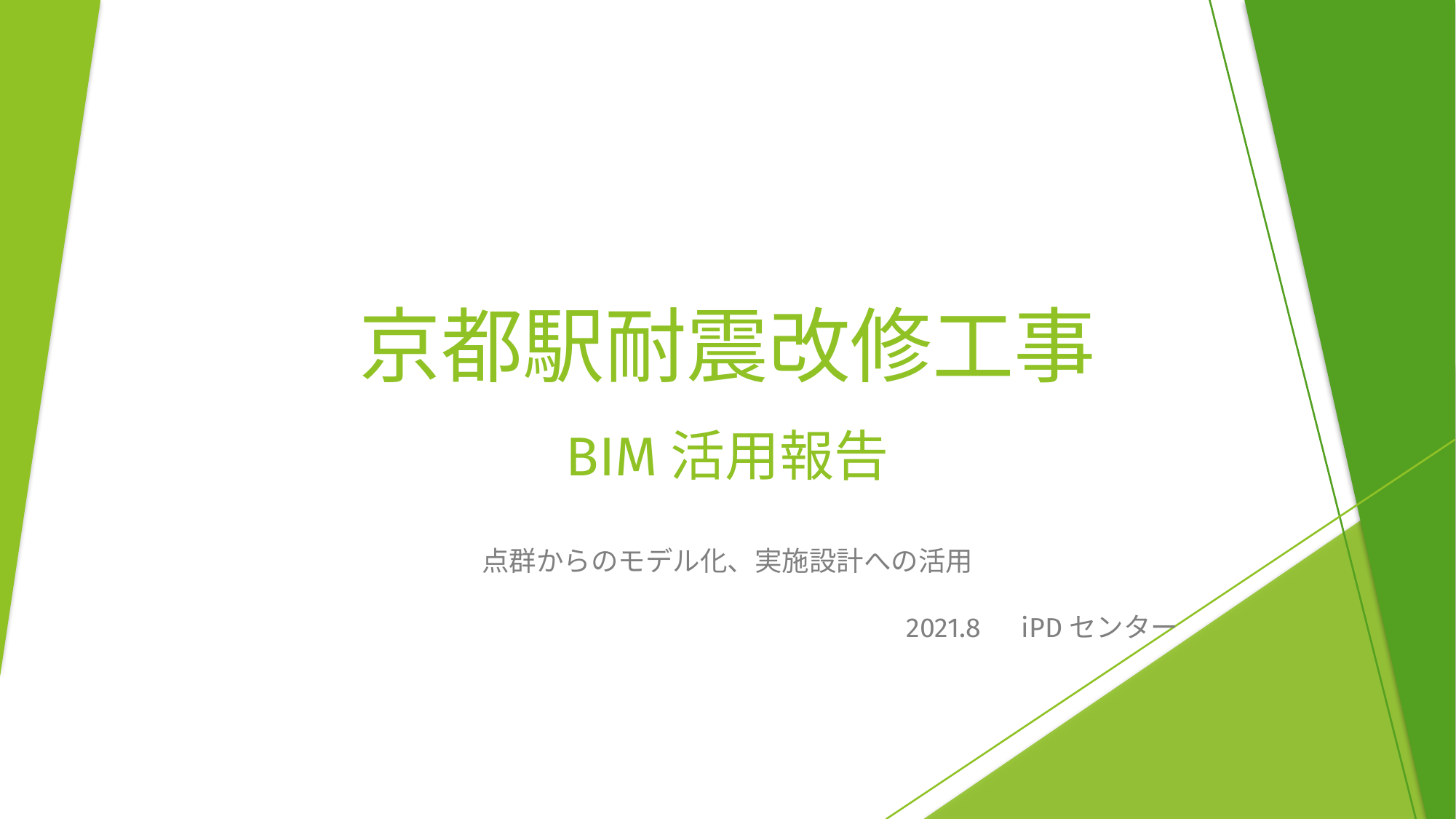

# 京都駅耐震改修工事 BIM活用報告

点群からのモデル化、実施設計への活用
2021.8　iPDセンター